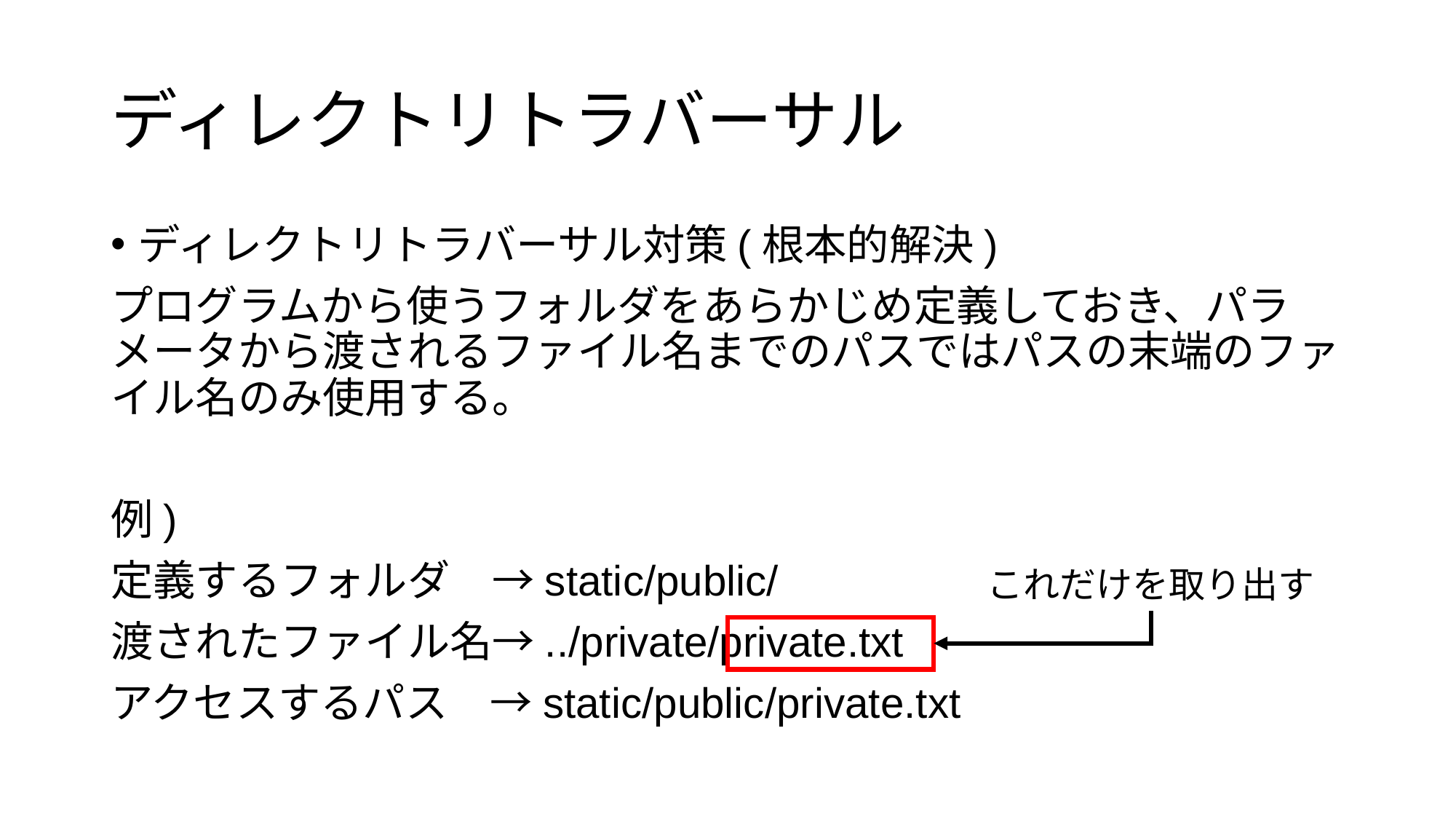

# ディレクトリトラバーサル
ディレクトリトラバーサル対策(根本的解決)
プログラムから使うフォルダをあらかじめ定義しておき、パラメータから渡されるファイル名までのパスではパスの末端のファイル名のみ使用する。

例)
定義するフォルダ　→static/public/
渡されたファイル名→../private/private.txt
アクセスするパス　→static/public/private.txt
これだけを取り出す